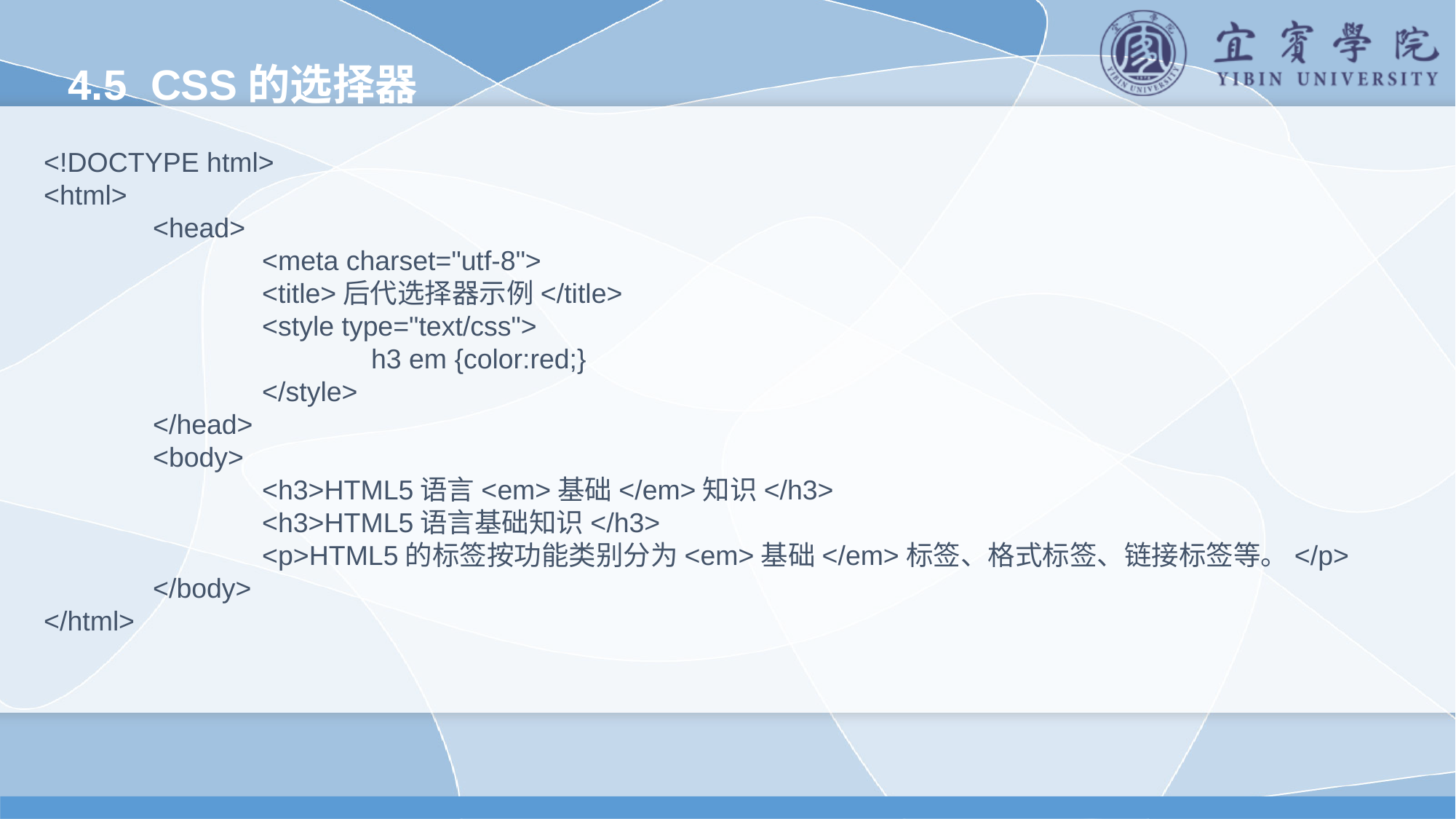

4.5  CSS的选择器
<!DOCTYPE html>
<html>
	<head>
		<meta charset="utf-8">
		<title>后代选择器示例</title>
		<style type="text/css">
			h3 em {color:red;}
		</style>
	</head>
	<body>
		<h3>HTML5语言<em>基础</em>知识</h3>
		<h3>HTML5语言基础知识</h3>
		<p>HTML5的标签按功能类别分为<em>基础</em>标签、格式标签、链接标签等。</p>
	</body>
</html>